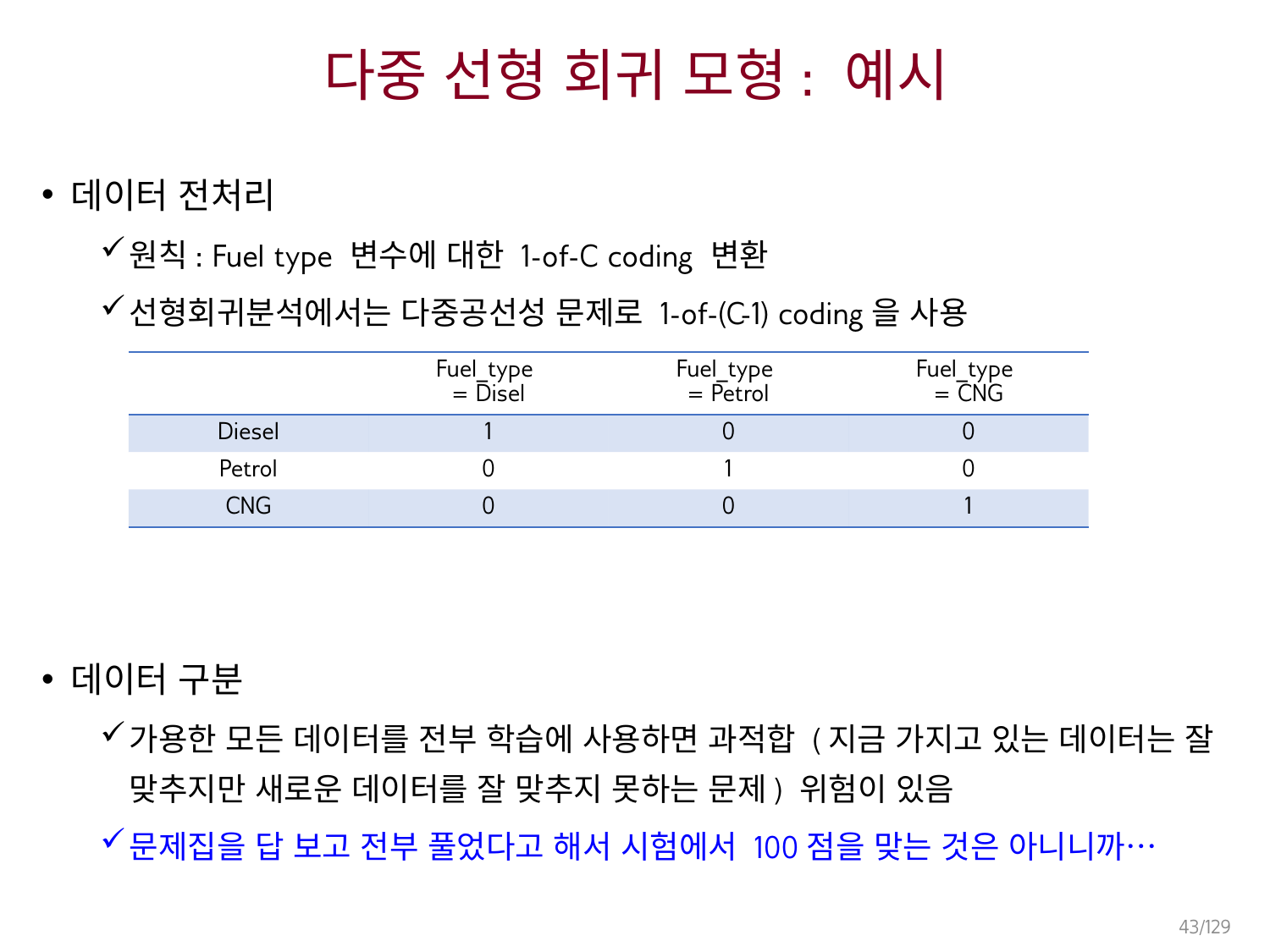

# 다중 선형 회귀 모형: 예시
데이터 전처리
원칙: Fuel type 변수에 대한 1-of-C coding 변환
선형회귀분석에서는 다중공선성 문제로 1-of-(C-1) coding을 사용

데이터 구분
가용한 모든 데이터를 전부 학습에 사용하면 과적합 (지금 가지고 있는 데이터는 잘 맞추지만 새로운 데이터를 잘 맞추지 못하는 문제) 위험이 있음
문제집을 답 보고 전부 풀었다고 해서 시험에서 100점을 맞는 것은 아니니까…
|  | Fuel\_type = Disel | Fuel\_type = Petrol | Fuel\_type = CNG |
| --- | --- | --- | --- |
| Diesel | 1 | 0 | 0 |
| Petrol | 0 | 1 | 0 |
| CNG | 0 | 0 | 1 |
43/129